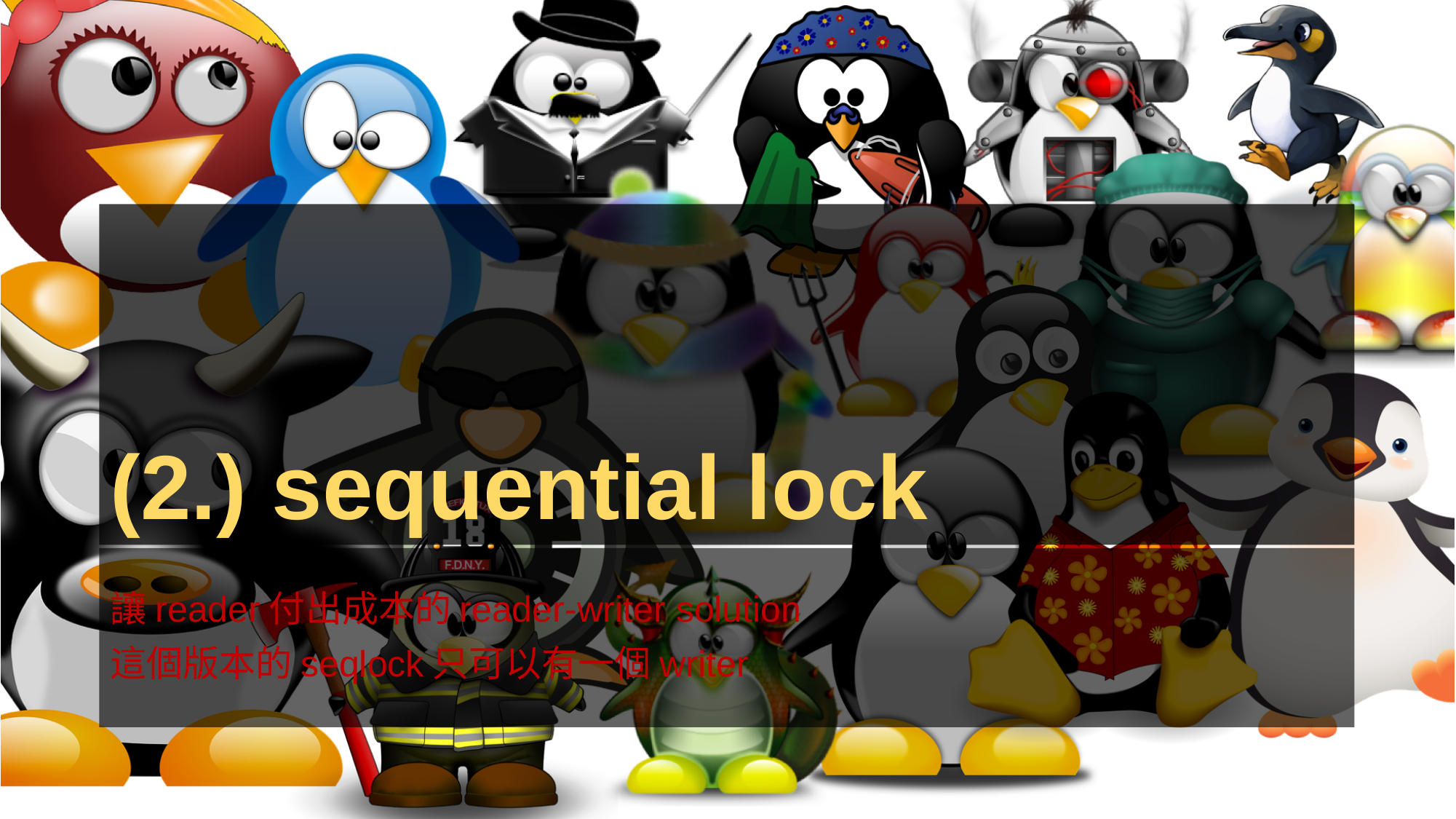

# (2.) sequential lock
讓reader付出成本的reader-writer solution
這個版本的seqlock只可以有一個writer